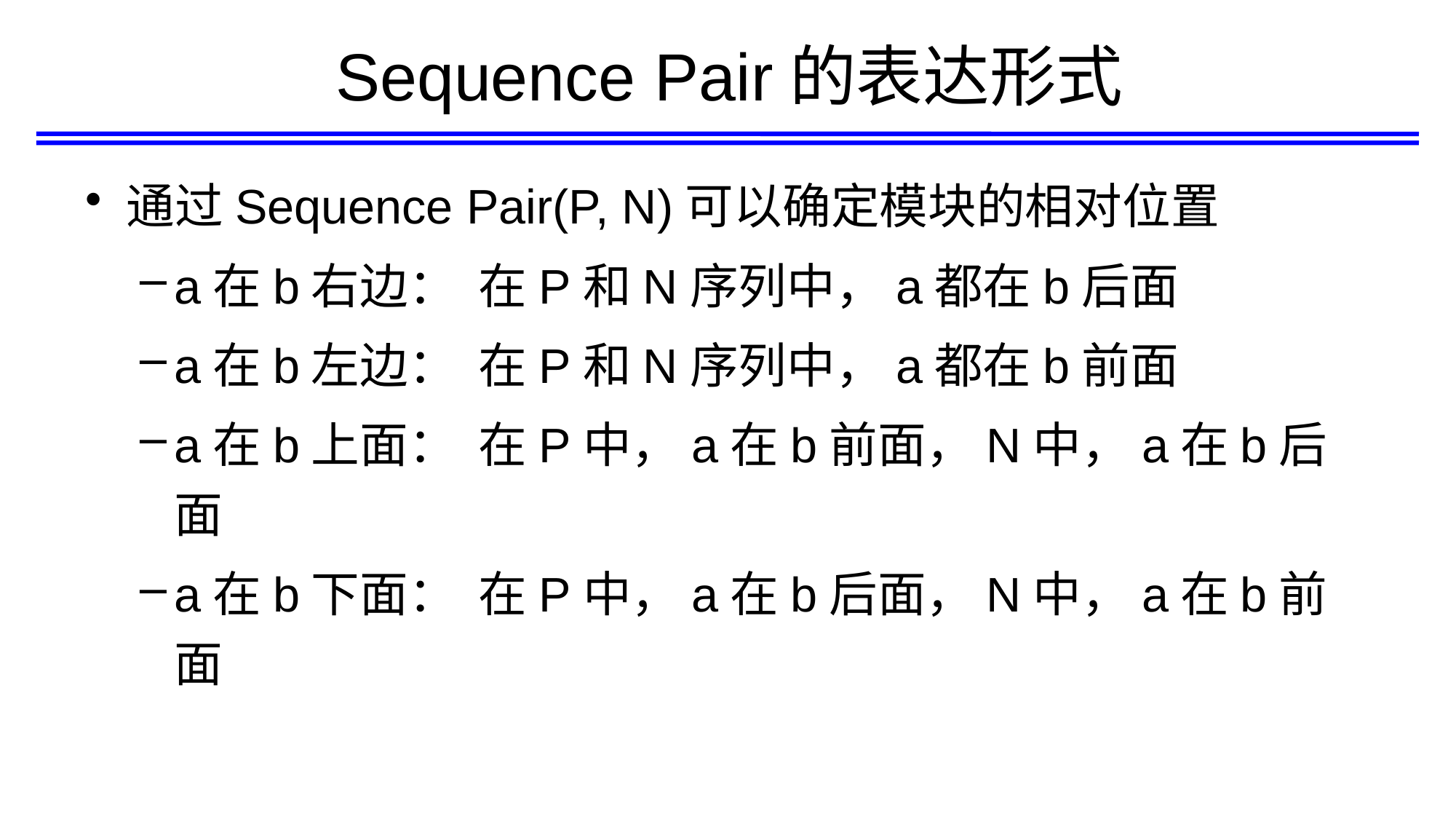

# Sequence Pair的表达形式
通过Sequence Pair(P, N)可以确定模块的相对位置
a在b右边：  在P和N序列中，a都在b后面
a在b左边：  在P和N序列中，a都在b前面
a在b上面：  在P中，a在b前面，N中，a在b后面
a在b下面：  在P中，a在b后面，N中，a在b前面